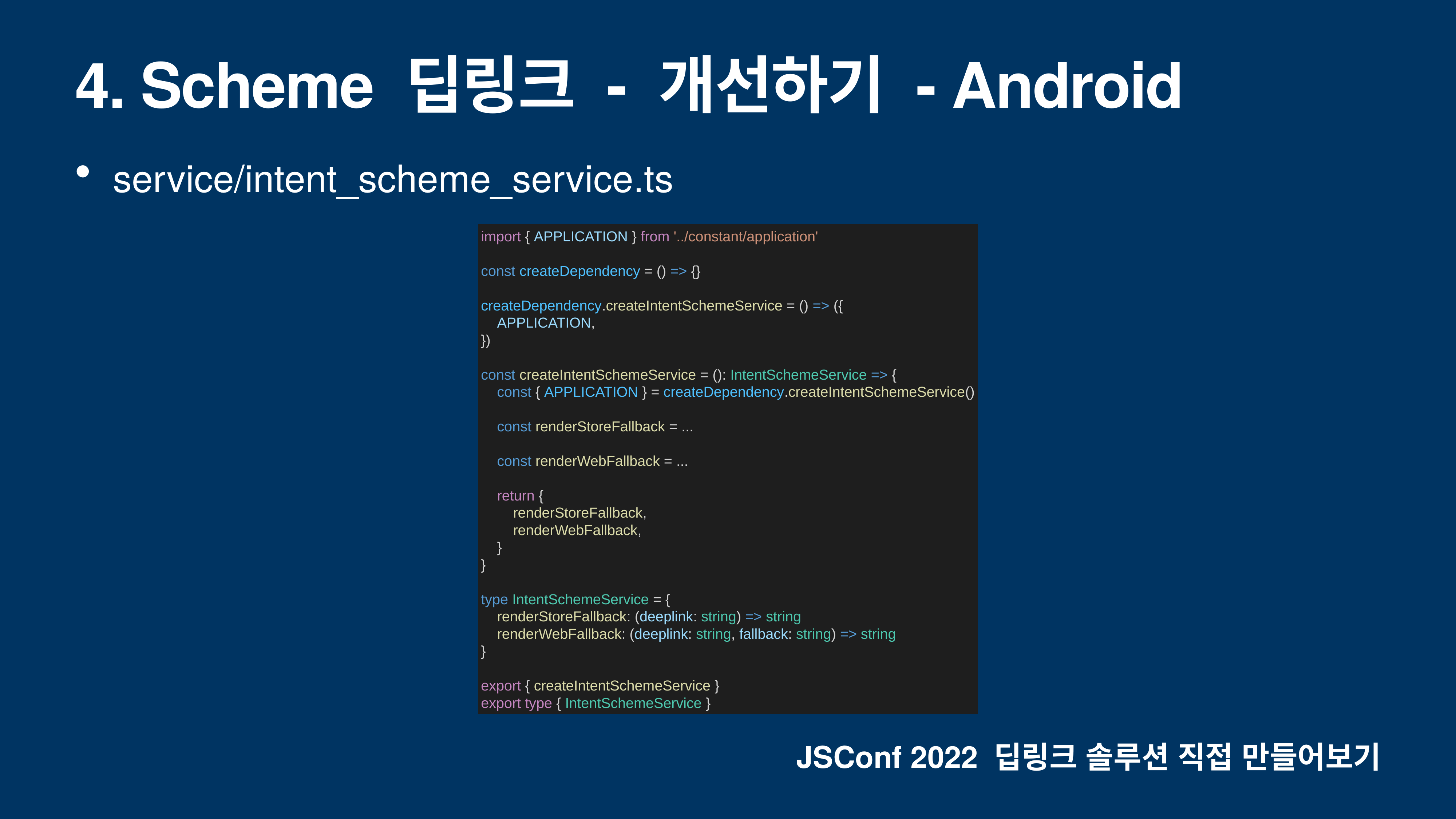

# 4. Scheme 딥링크 - 개선하기 - Android
service/intent_scheme_service.ts
import { APPLICATION } from '../constant/application'

const createDependency = () => {}

createDependency.createIntentSchemeService = () => ({
    APPLICATION,
})

const createIntentSchemeService = (): IntentSchemeService => {
    const { APPLICATION } = createDependency.createIntentSchemeService()

    const renderStoreFallback = ...

    const renderWebFallback = ...

    return {
        renderStoreFallback,
        renderWebFallback,
    }
}

type IntentSchemeService = {
    renderStoreFallback: (deeplink: string) => string
    renderWebFallback: (deeplink: string, fallback: string) => string
}

export { createIntentSchemeService }
export type { IntentSchemeService }
JSConf 2022 딥링크 솔루션 직접 만들어보기